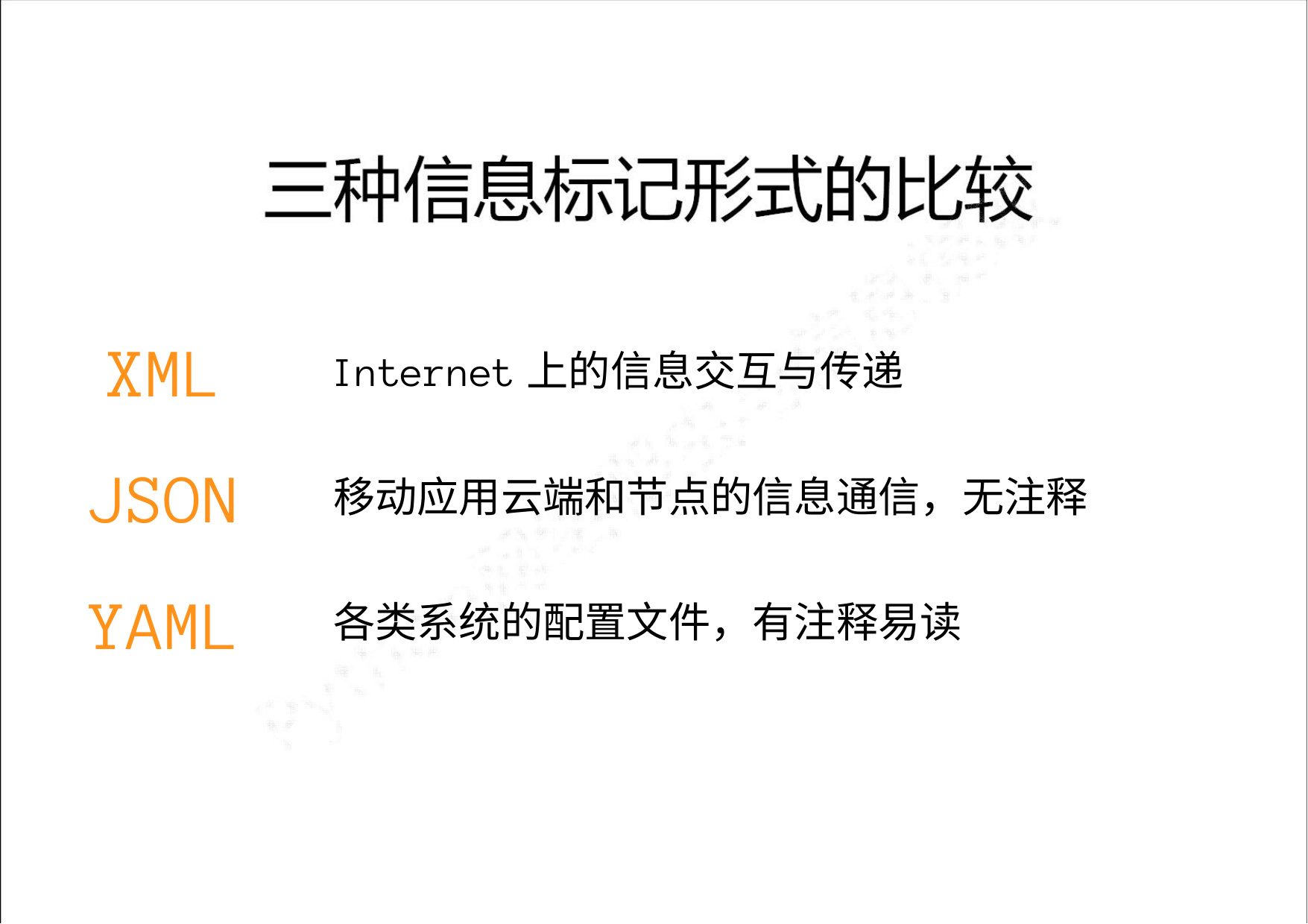

XML
JSON
YAML
Internet上的信息交互与传递
移动应用云端和节点的信息通信，无注释
各类系统的配置文件，有注释易读